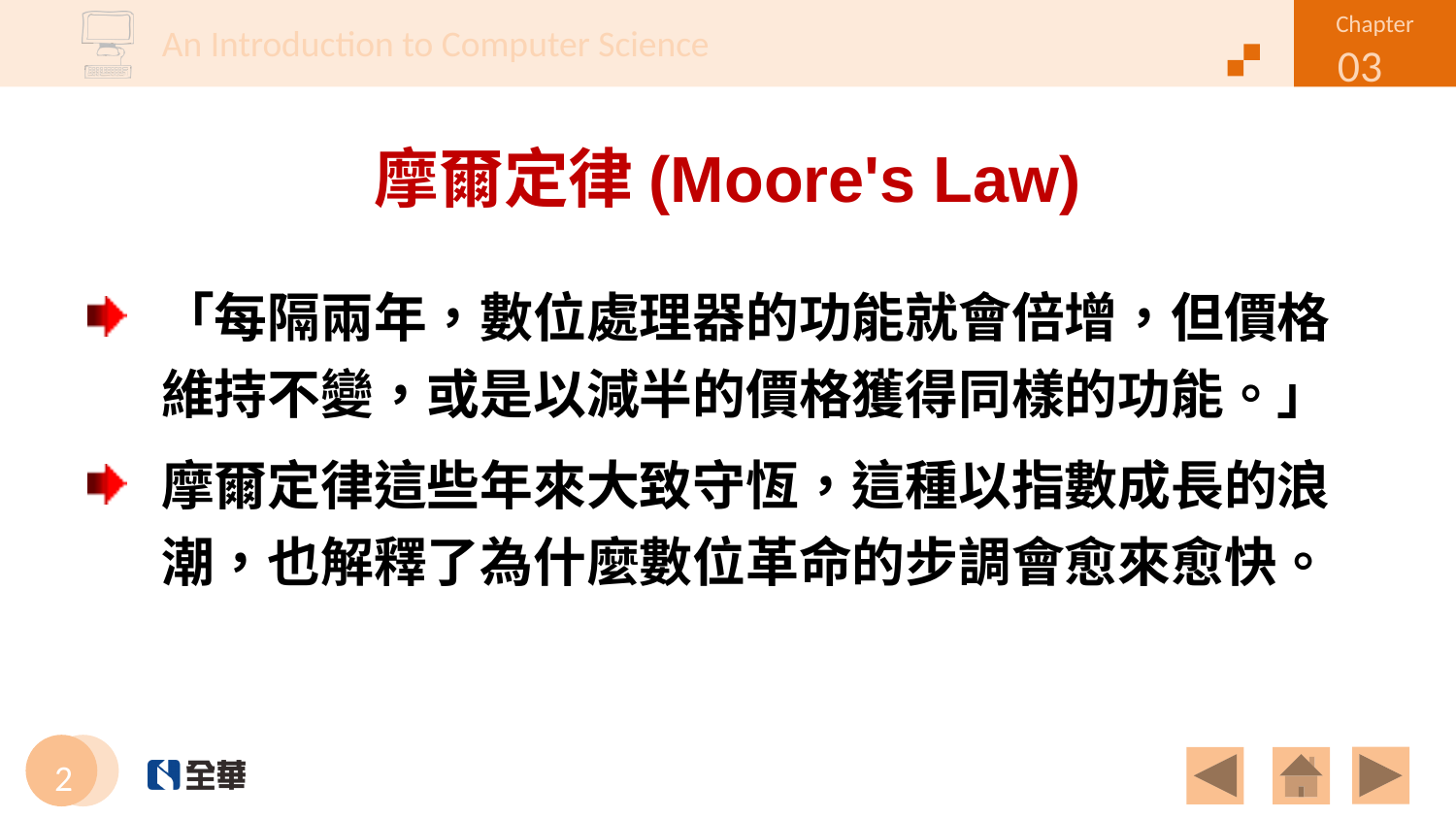

# 摩爾定律(Moore's Law)
「每隔兩年，數位處理器的功能就會倍增，但價格維持不變，或是以減半的價格獲得同樣的功能。」
摩爾定律這些年來大致守恆，這種以指數成長的浪潮，也解釋了為什麼數位革命的步調會愈來愈快。